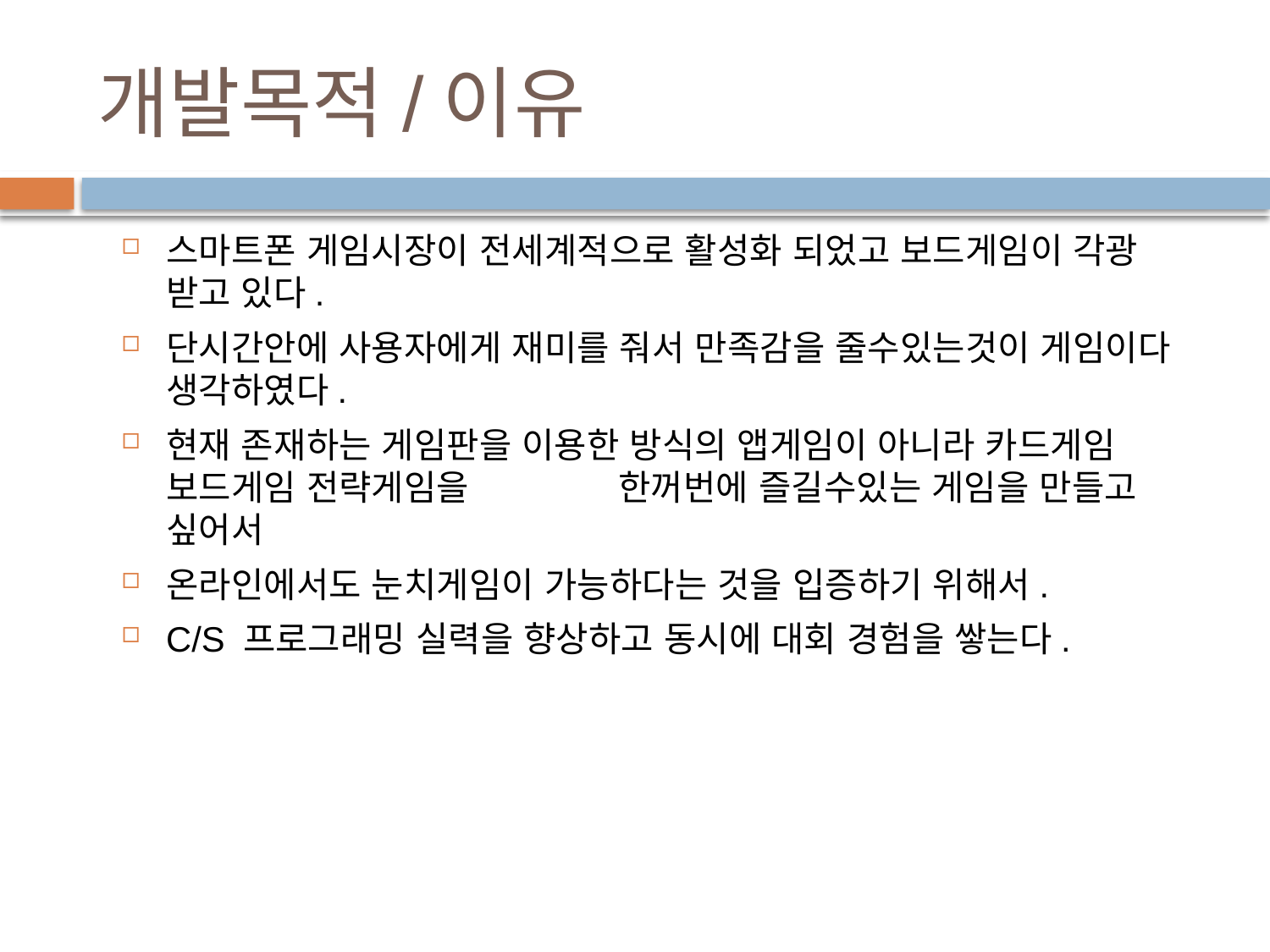

# 개발목적/이유
스마트폰 게임시장이 전세계적으로 활성화 되었고 보드게임이 각광 받고 있다.
단시간안에 사용자에게 재미를 줘서 만족감을 줄수있는것이 게임이다 생각하였다.
현재 존재하는 게임판을 이용한 방식의 앱게임이 아니라 카드게임 보드게임 전략게임을               한꺼번에 즐길수있는 게임을 만들고 싶어서
온라인에서도 눈치게임이 가능하다는 것을 입증하기 위해서.
C/S 프로그래밍 실력을 향상하고 동시에 대회 경험을 쌓는다.